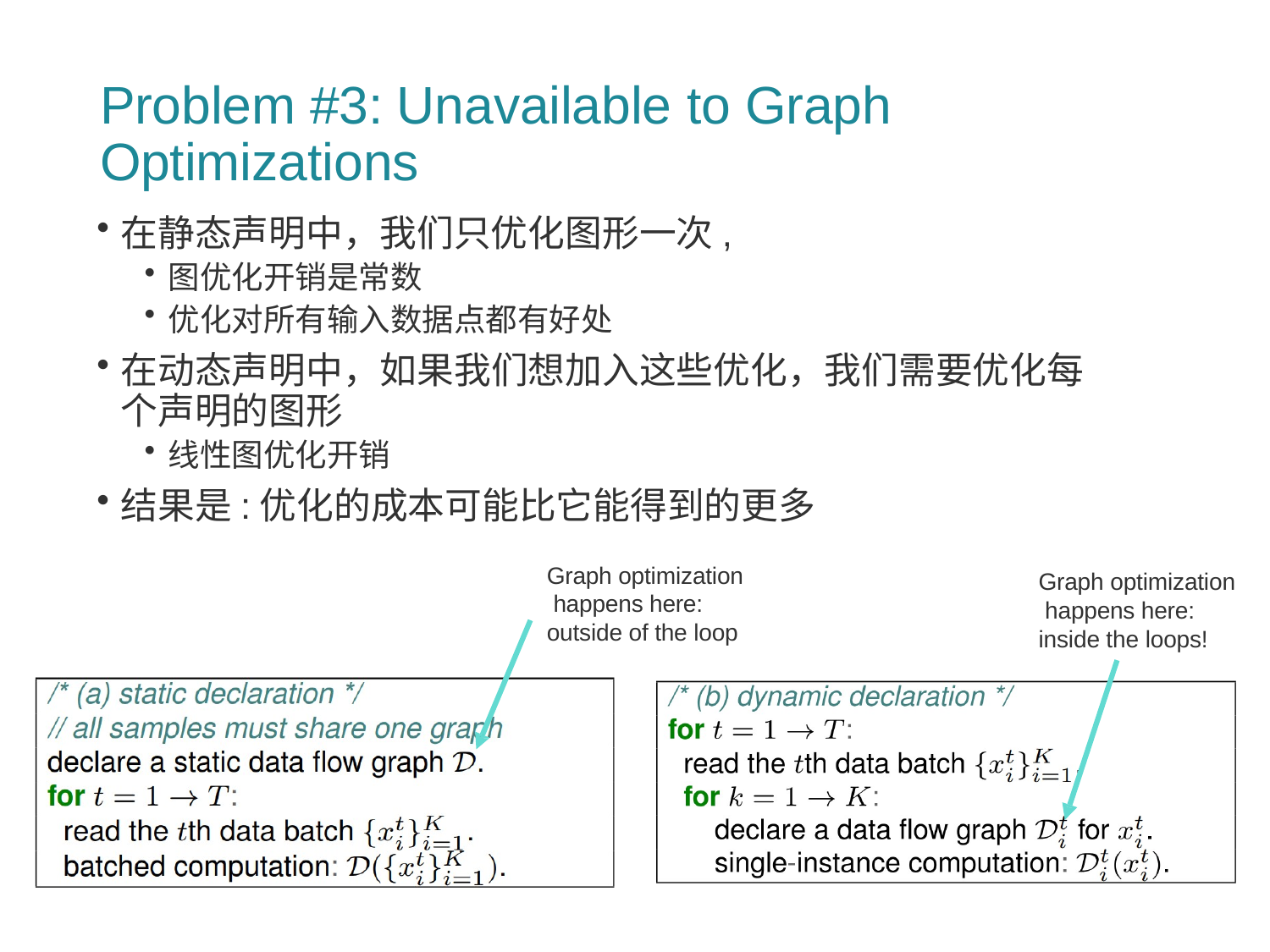

# Problem #3: Unavailable to Graph  Optimizations
在静态声明中，我们只优化图形一次,
图优化开销是常数
优化对所有输入数据点都有好处
在动态声明中，如果我们想加入这些优化，我们需要优化每个声明的图形
线性图优化开销
结果是:优化的成本可能比它能得到的更多
Graph optimization  happens here:  outside of the loop
Graph optimization  happens here:  inside the loops!